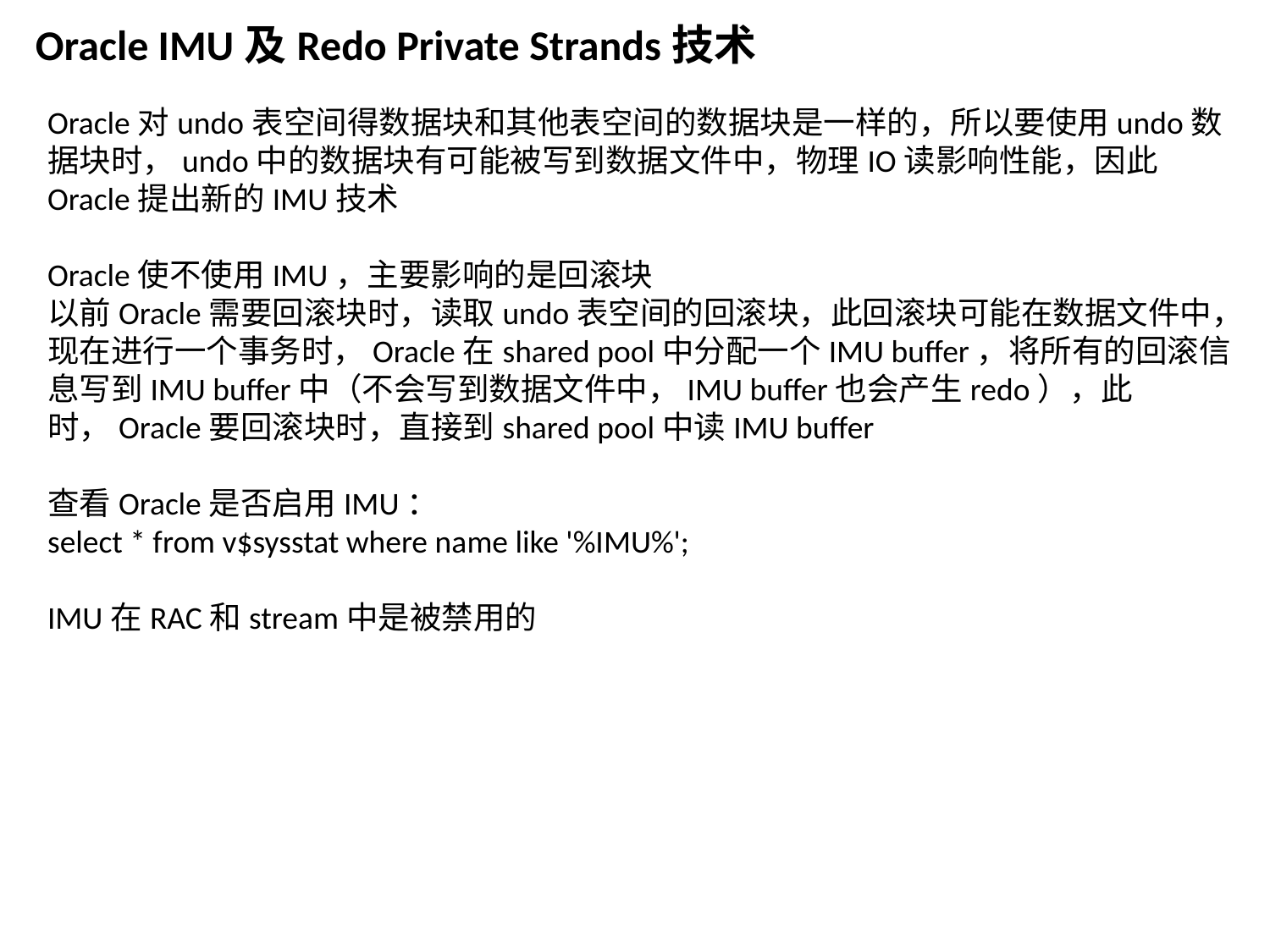

Oracle IMU及Redo Private Strands技术
Oracle对undo表空间得数据块和其他表空间的数据块是一样的，所以要使用undo数据块时，undo中的数据块有可能被写到数据文件中，物理IO读影响性能，因此Oracle提出新的IMU技术

Oracle使不使用IMU，主要影响的是回滚块
以前Oracle需要回滚块时，读取undo表空间的回滚块，此回滚块可能在数据文件中，现在进行一个事务时，Oracle在shared pool中分配一个IMU buffer，将所有的回滚信息写到IMU buffer中（不会写到数据文件中，IMU buffer也会产生redo），此时，Oracle要回滚块时，直接到shared pool中读IMU buffer

查看Oracle是否启用IMU：
select * from v$sysstat where name like '%IMU%';

IMU在RAC和stream中是被禁用的